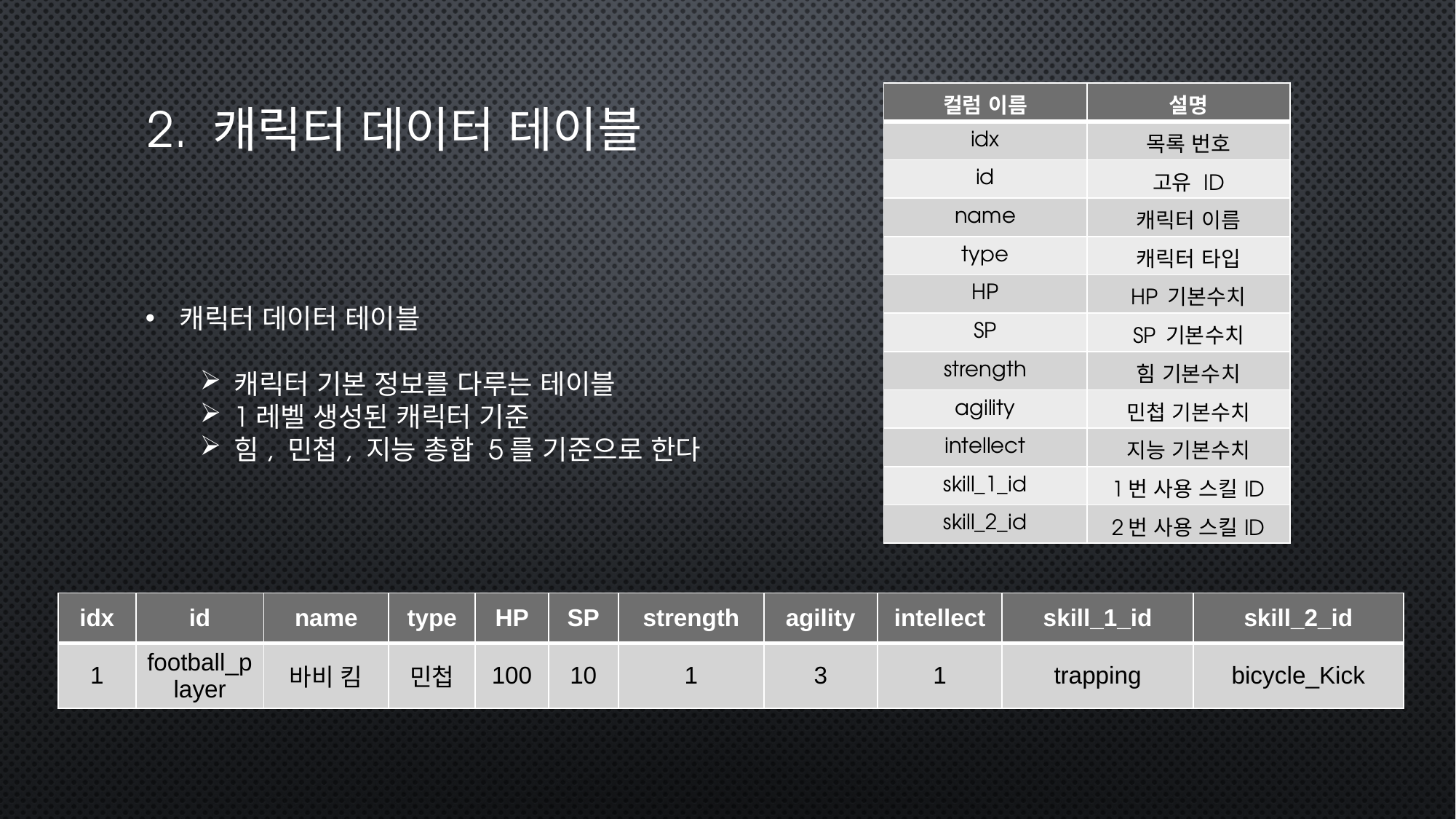

# 2. 캐릭터 데이터 테이블
| 컬럼 이름 | 설명 |
| --- | --- |
| idx | 목록 번호 |
| id | 고유 ID |
| name | 캐릭터 이름 |
| type | 캐릭터 타입 |
| HP | HP 기본수치 |
| SP | SP 기본수치 |
| strength | 힘 기본수치 |
| agility | 민첩 기본수치 |
| intellect | 지능 기본수치 |
| skill\_1\_id | 1번 사용 스킬ID |
| skill\_2\_id | 2번 사용 스킬ID |
캐릭터 데이터 테이블

캐릭터 기본 정보를 다루는 테이블
1레벨 생성된 캐릭터 기준
힘, 민첩, 지능 총합 5를 기준으로 한다
| idx | id | name | type | HP | SP | strength | agility | intellect | skill\_1\_id | skill\_2\_id |
| --- | --- | --- | --- | --- | --- | --- | --- | --- | --- | --- |
| 1 | football\_player | 바비 킴 | 민첩 | 100 | 10 | 1 | 3 | 1 | trapping | bicycle\_Kick |